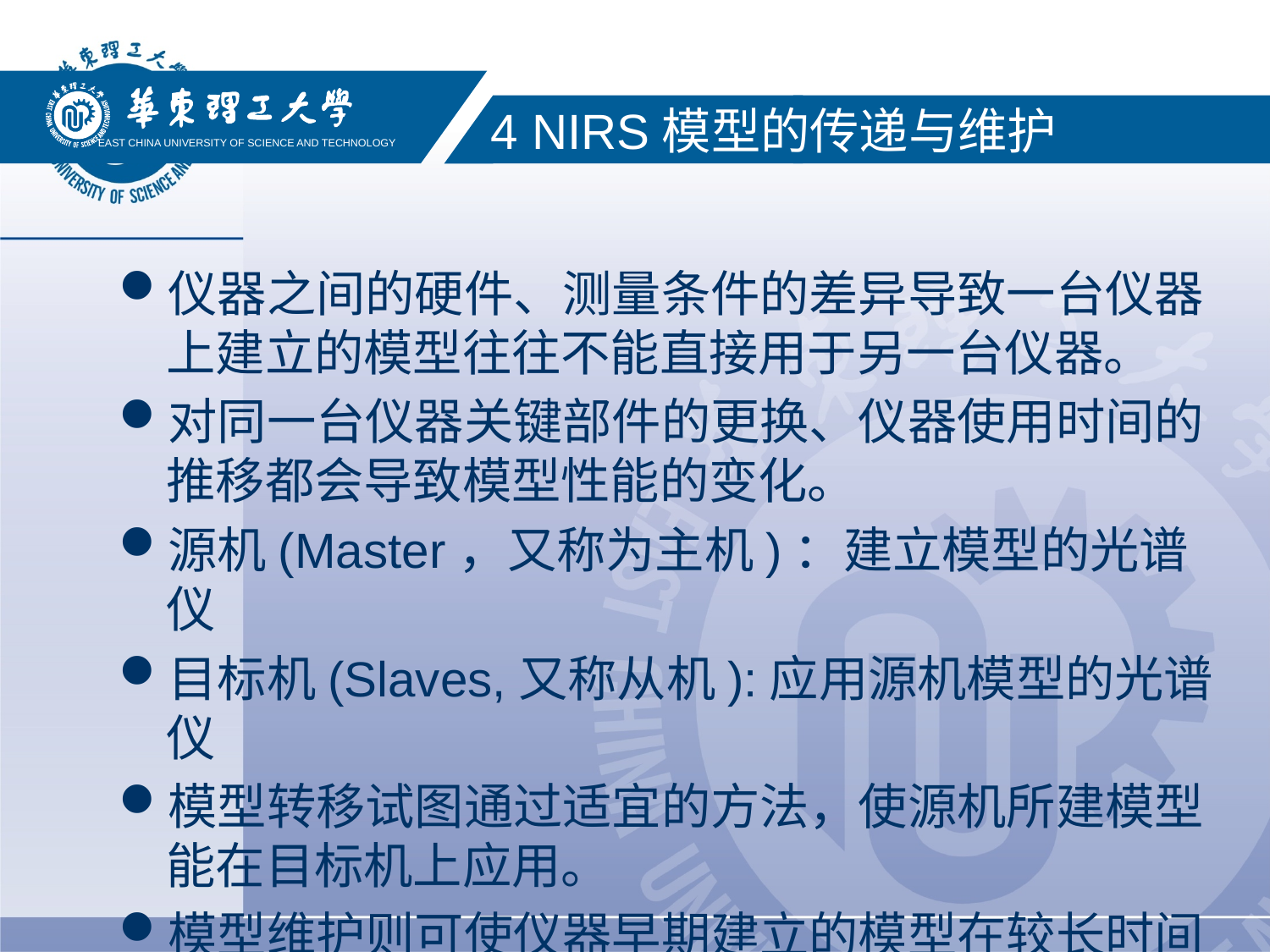

EAST CHINA UNIVERSITY OF SCIENCE AND TECHNOLOGY
4 NIRS模型的传递与维护

仪器之间的硬件、测量条件的差异导致一台仪器上建立的模型往往不能直接用于另一台仪器。
对同一台仪器关键部件的更换、仪器使用时间的推移都会导致模型性能的变化。
源机(Master，又称为主机)：建立模型的光谱仪
目标机(Slaves,又称从机):应用源机模型的光谱仪
模型转移试图通过适宜的方法，使源机所建模型能在目标机上应用。
模型维护则可使仪器早期建立的模型在较长时间后以及更换关键部件后，仍能继续使用。